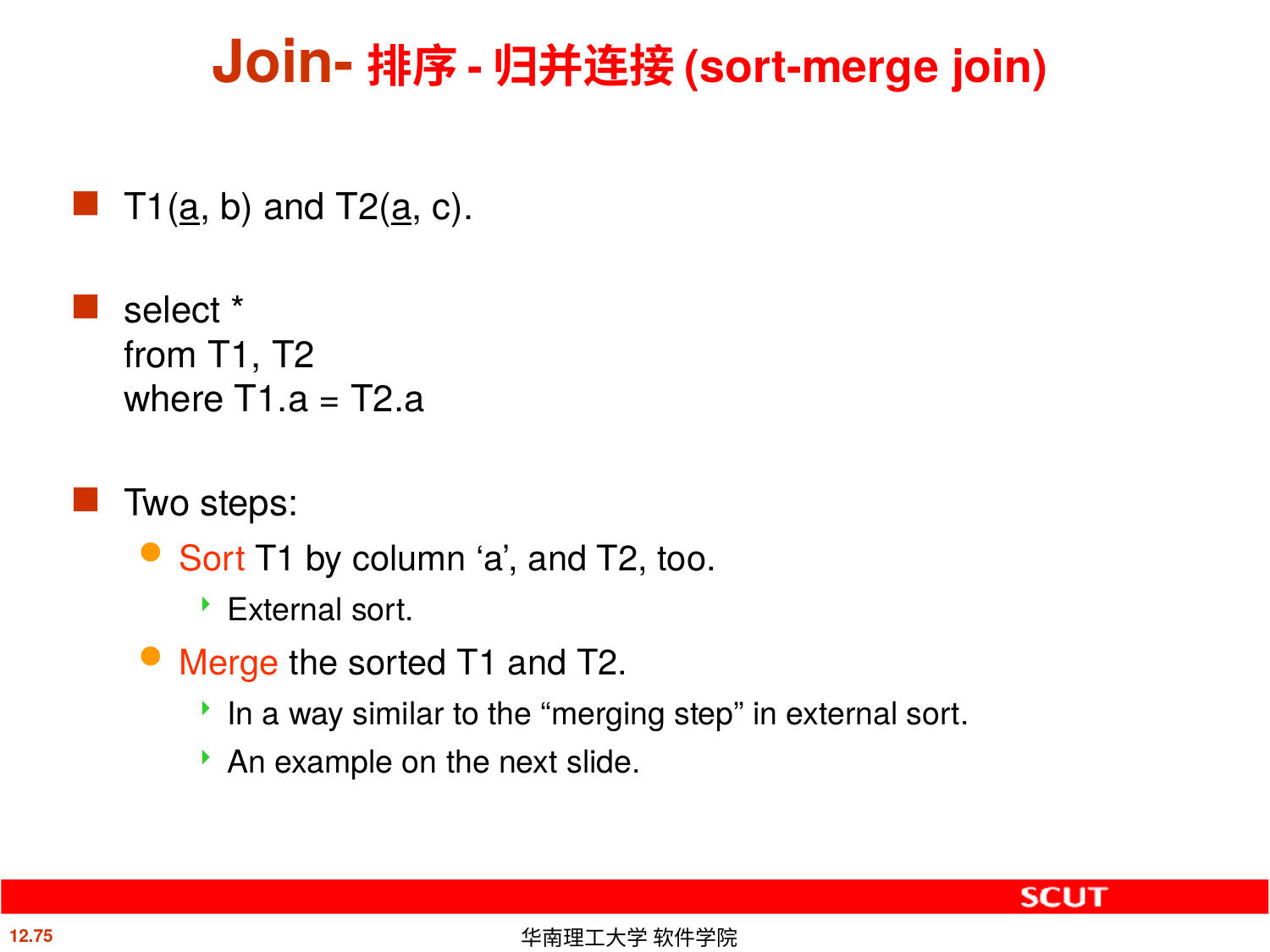

# Join-排序-归并连接(sort-merge join)
T1(a, b) and T2(a, c).

select *
from T1, T2
where T1.a = T2.a

Two steps:
Sort T1 by column ‘a’, and T2, too.
External sort.
Merge the sorted T1 and T2.
In a way similar to the “merging step” in external sort.
An example on the next slide.